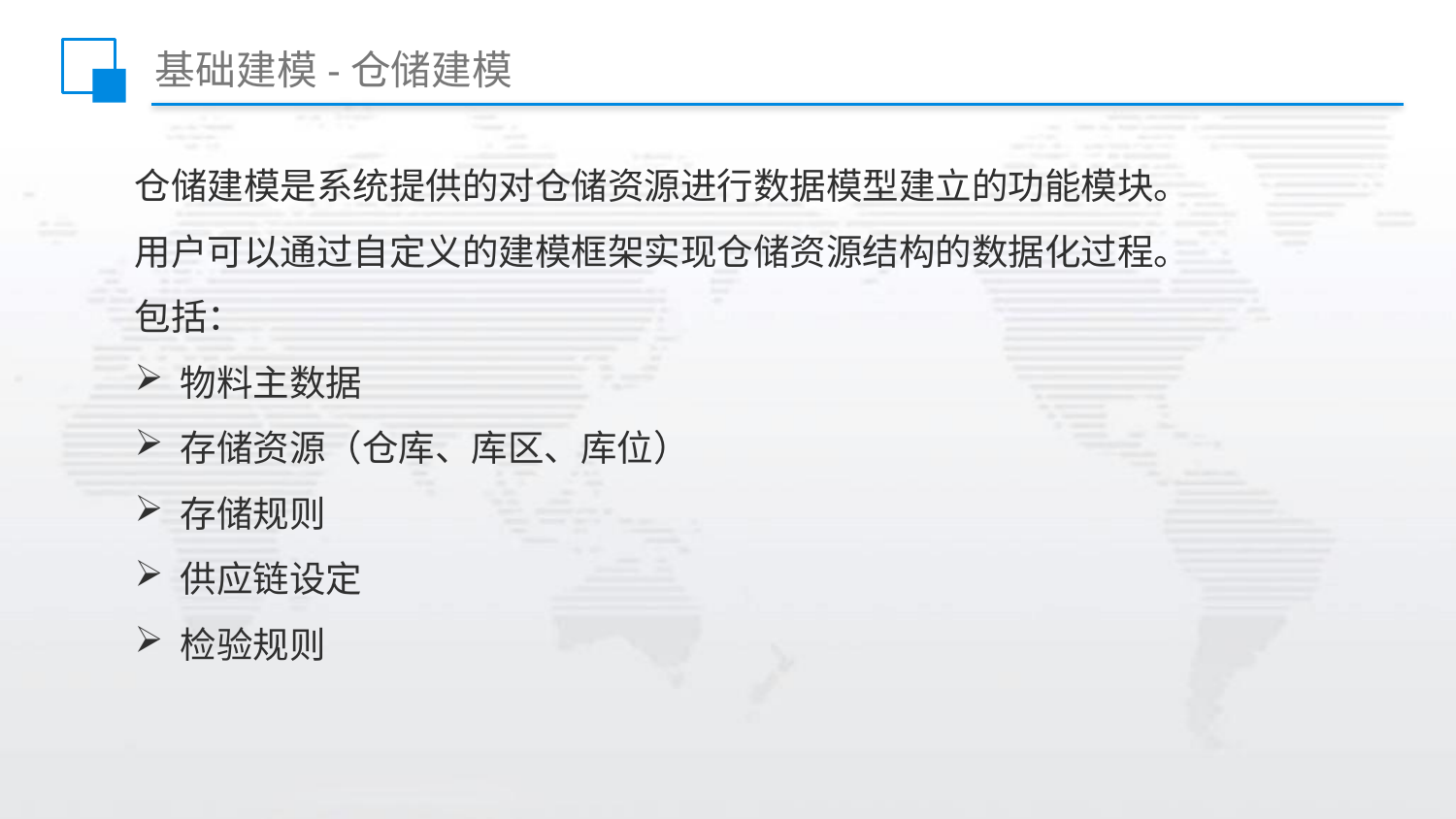

# 基础建模-仓储建模
仓储建模是系统提供的对仓储资源进行数据模型建立的功能模块。
用户可以通过自定义的建模框架实现仓储资源结构的数据化过程。
包括：
物料主数据
存储资源（仓库、库区、库位）
存储规则
供应链设定
检验规则